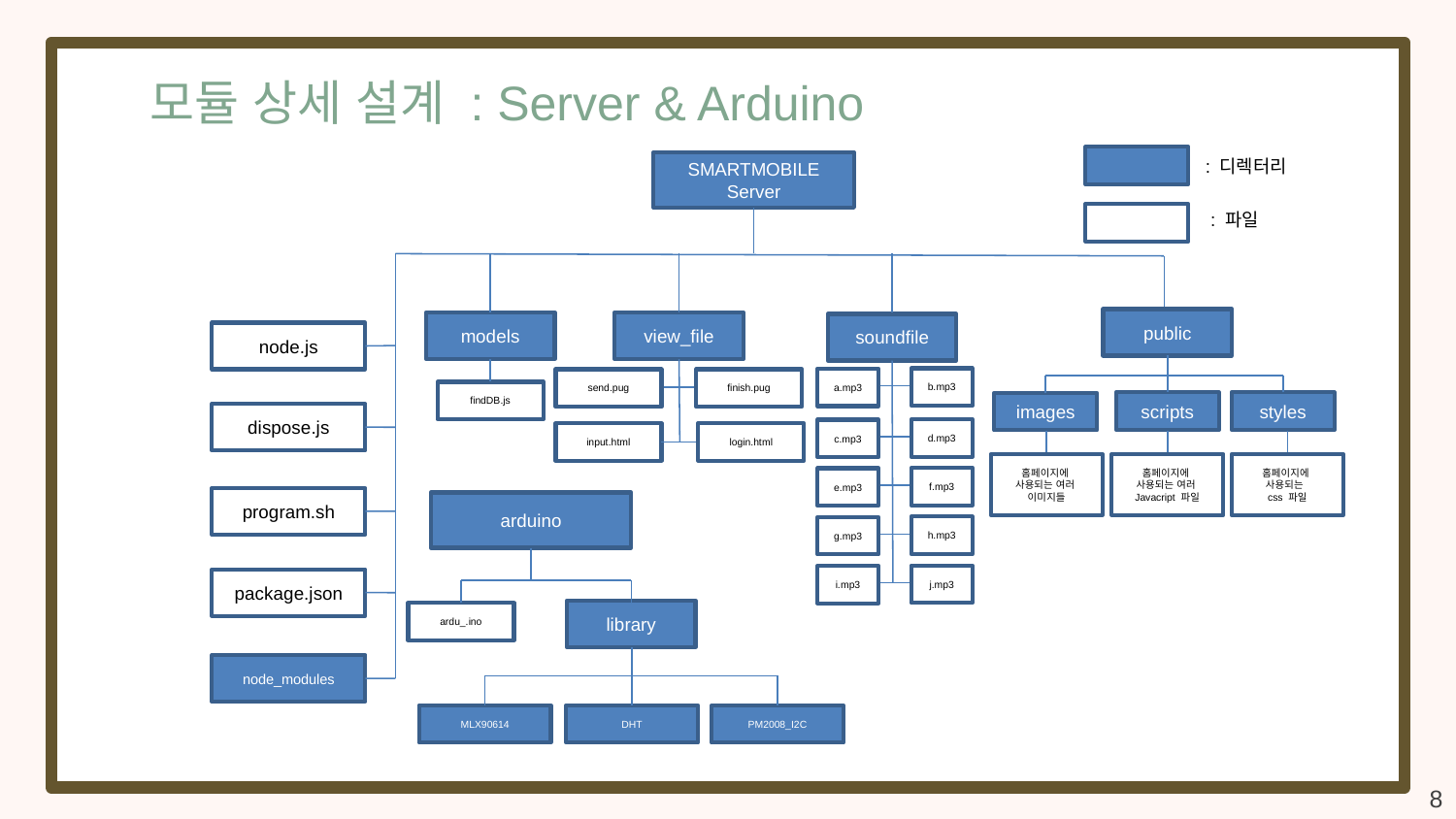

모듈 상세 설계 : Server & Arduino

: 디렉터리
SMARTMOBILE Server
: 파일

public
models
view_file
soundfile
node.js
b.mp3
a.mp3
send.pug
finish.pug
findDB.js
scripts
styles
images
dispose.js
d.mp3
c.mp3
input.html
login.html
홈페이지에
사용되는 여러
Javacript 파일
홈페이지에
사용되는 여러
이미지들
홈페이지에
사용되는
css 파일
f.mp3
e.mp3
program.sh
arduino
h.mp3
g.mp3
j.mp3
i.mp3
package.json
library
ardu_.ino
node_modules
MLX90614
DHT
PM2008_I2C
8